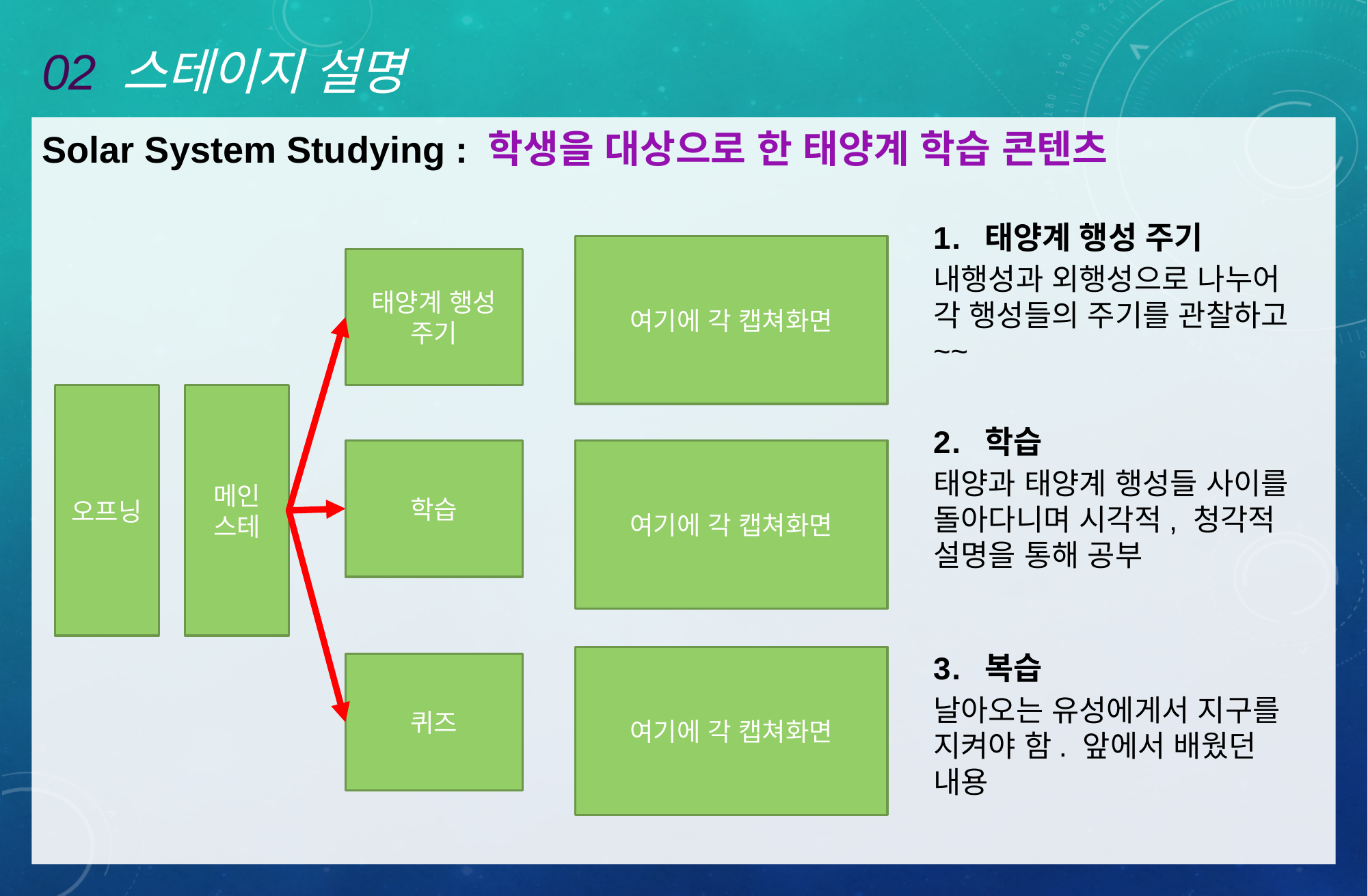

# 02 스테이지 설명

Solar System Studying : 학생을 대상으로 한 태양계 학습 콘텐츠
태양계 행성 주기

내행성과 외행성으로 나누어 각 행성들의 주기를 관찰하고 ~~
여기에 각 캡쳐화면
태양계 행성
주기
오프닝
메인 스테
학습

태양과 태양계 행성들 사이를 돌아다니며 시각적, 청각적 설명을 통해 공부
학습
여기에 각 캡쳐화면
복습

날아오는 유성에게서 지구를 지켜야 함. 앞에서 배웠던 내용
여기에 각 캡쳐화면
퀴즈